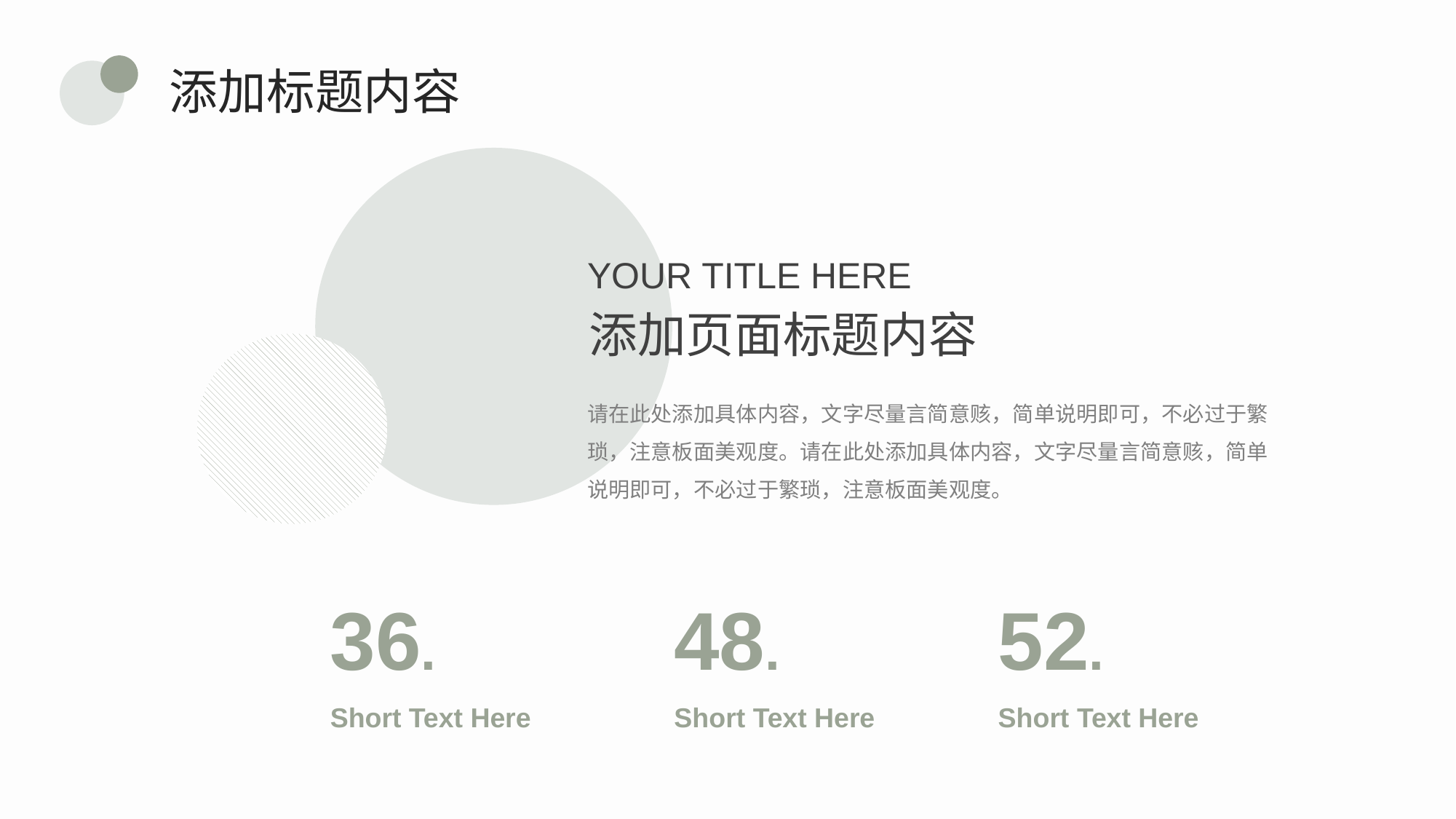

添加标题内容

YOUR TITLE HERE
添加页面标题内容

请在此处添加具体内容，文字尽量言简意赅，简单说明即可，不必过于繁琐，注意板面美观度。请在此处添加具体内容，文字尽量言简意赅，简单说明即可，不必过于繁琐，注意板面美观度。
36.
48.
52.
Short Text Here
Short Text Here
Short Text Here